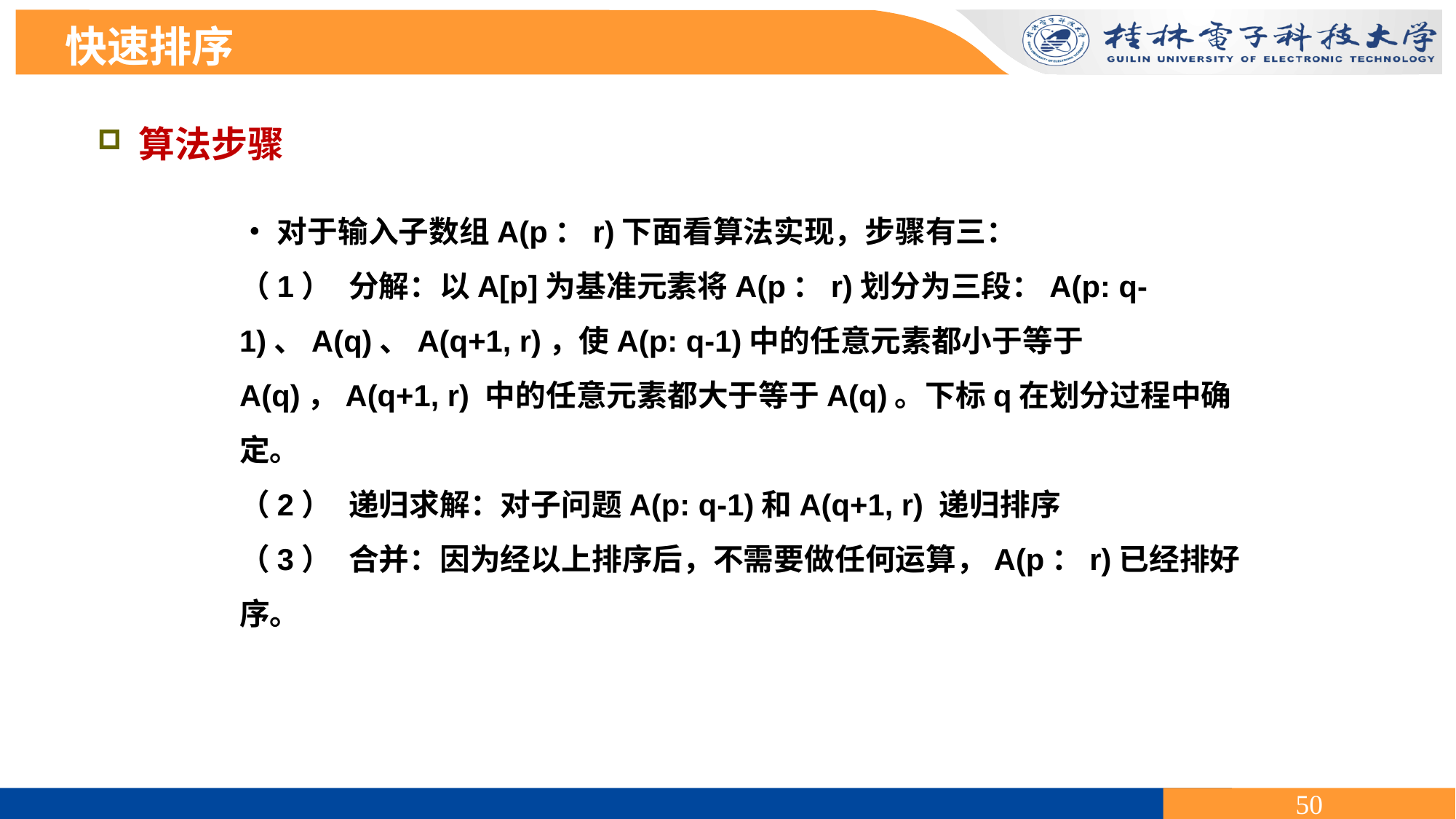

快速排序
算法步骤
•对于输入子数组A(p：r)下面看算法实现，步骤有三：
（1）	分解：以A[p]为基准元素将A(p：r)划分为三段：A(p: q-1)、A(q)、A(q+1, r)，使A(p: q-1)中的任意元素都小于等于A(q)，A(q+1, r) 中的任意元素都大于等于A(q)。下标q在划分过程中确定。
（2）	递归求解：对子问题A(p: q-1)和A(q+1, r) 递归排序
（3）	合并：因为经以上排序后，不需要做任何运算，A(p：r)已经排好序。